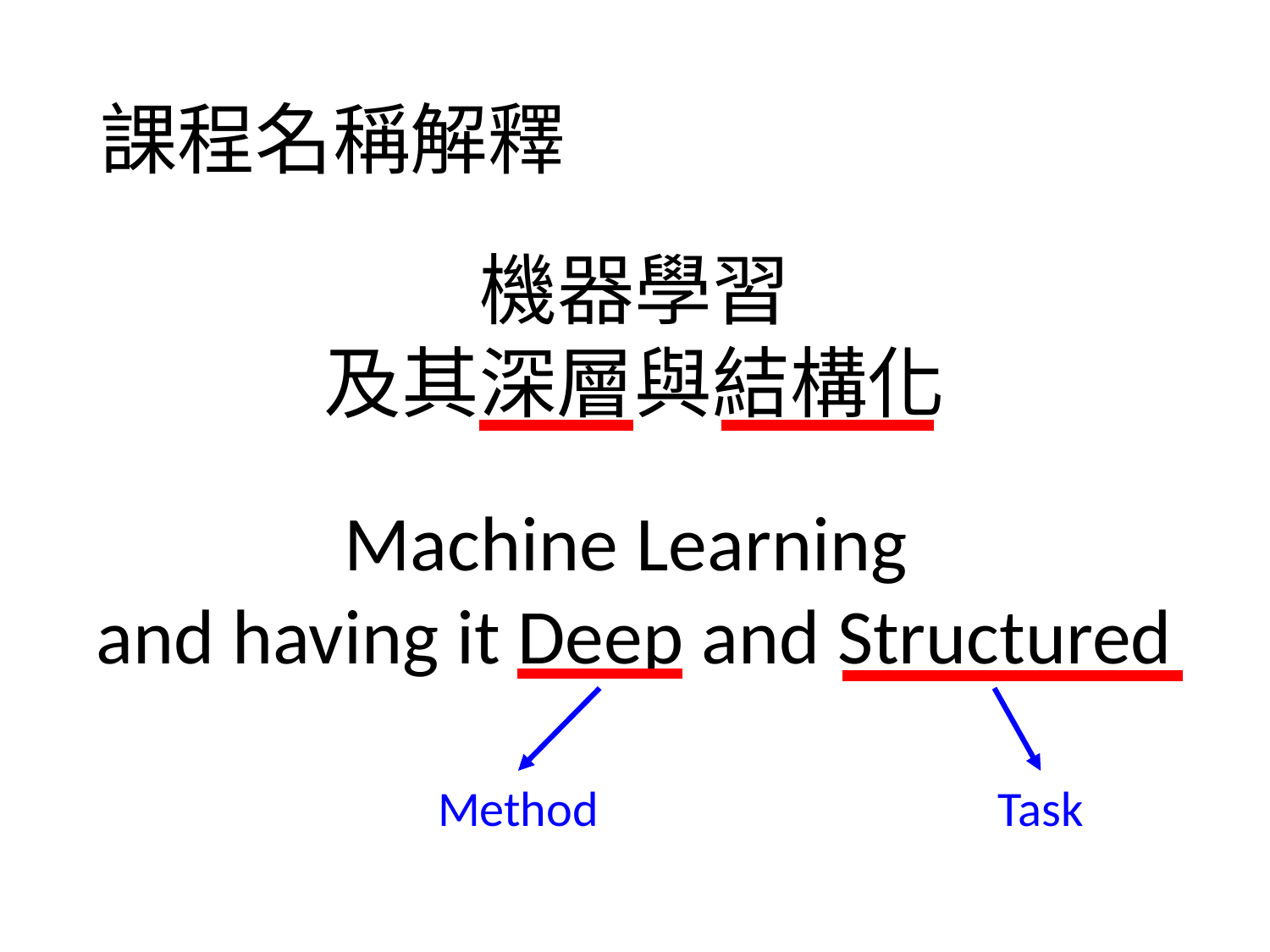

# 課程名稱解釋
機器學習
及其深層與結構化
Machine Learning
and having it Deep and Structured
Method
Task